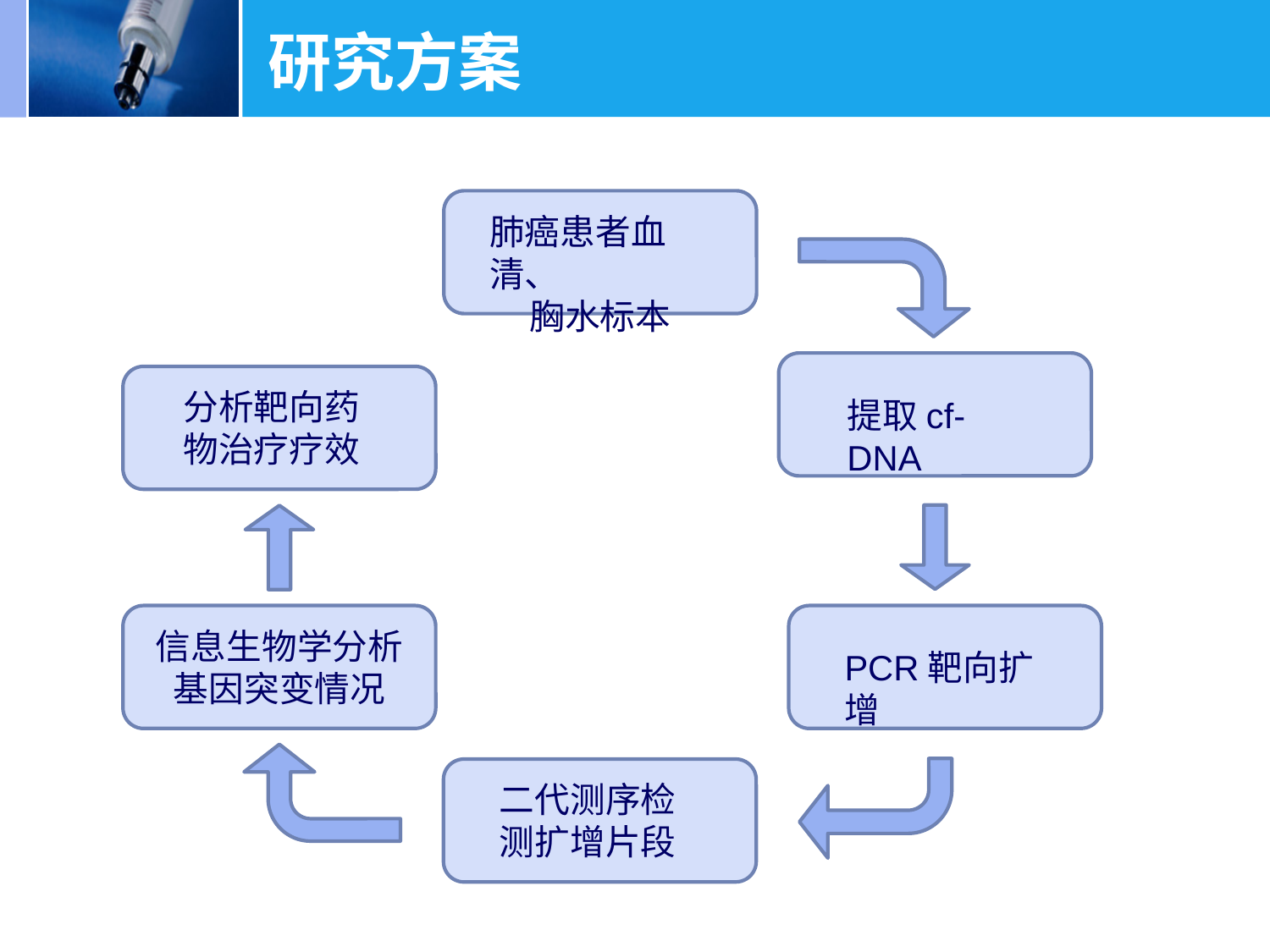

# 研究方案

肺癌患者血清、
胸水标本

提取cf-DNA

分析靶向药物治疗疗效

信息生物学分析基因突变情况

PCR靶向扩增

二代测序检测扩增片段